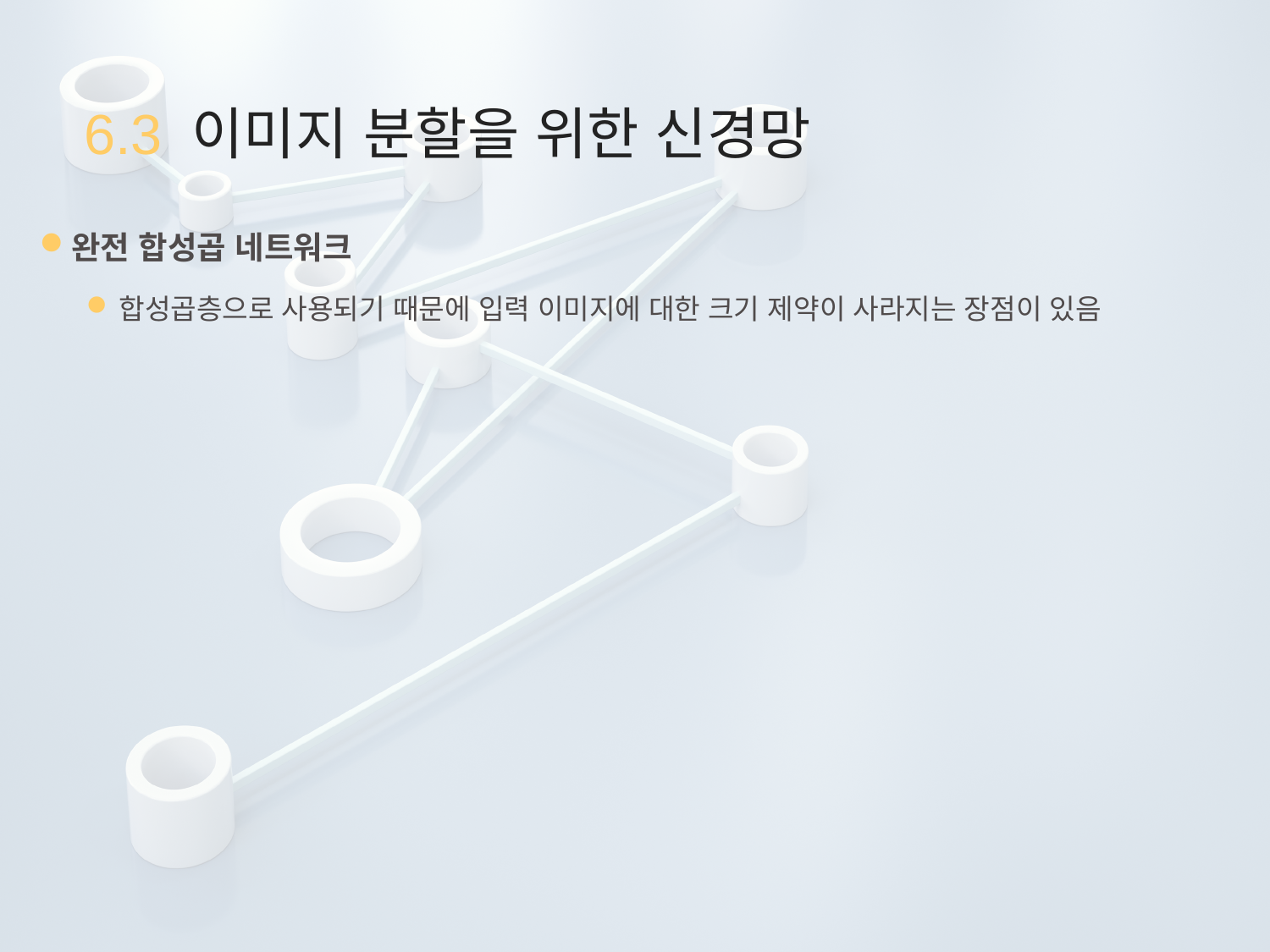

# 6.3 이미지 분할을 위한 신경망
완전 합성곱 네트워크
합성곱층으로 사용되기 때문에 입력 이미지에 대한 크기 제약이 사라지는 장점이 있음